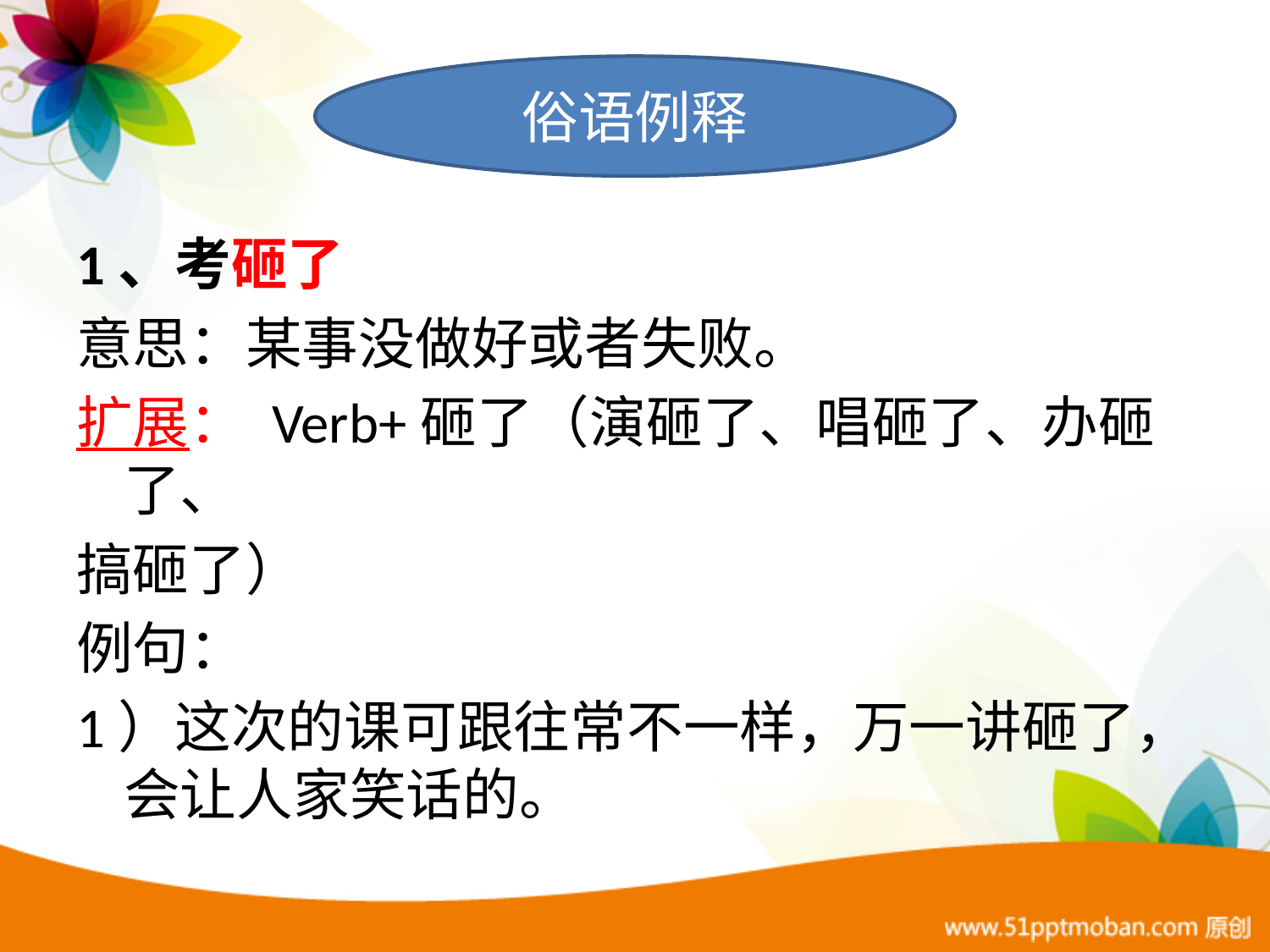

俗语例释
1、考砸了
意思：某事没做好或者失败。
扩展： Verb+砸了（演砸了、唱砸了、办砸了、
搞砸了）
例句：
1）这次的课可跟往常不一样，万一讲砸了，会让人家笑话的。